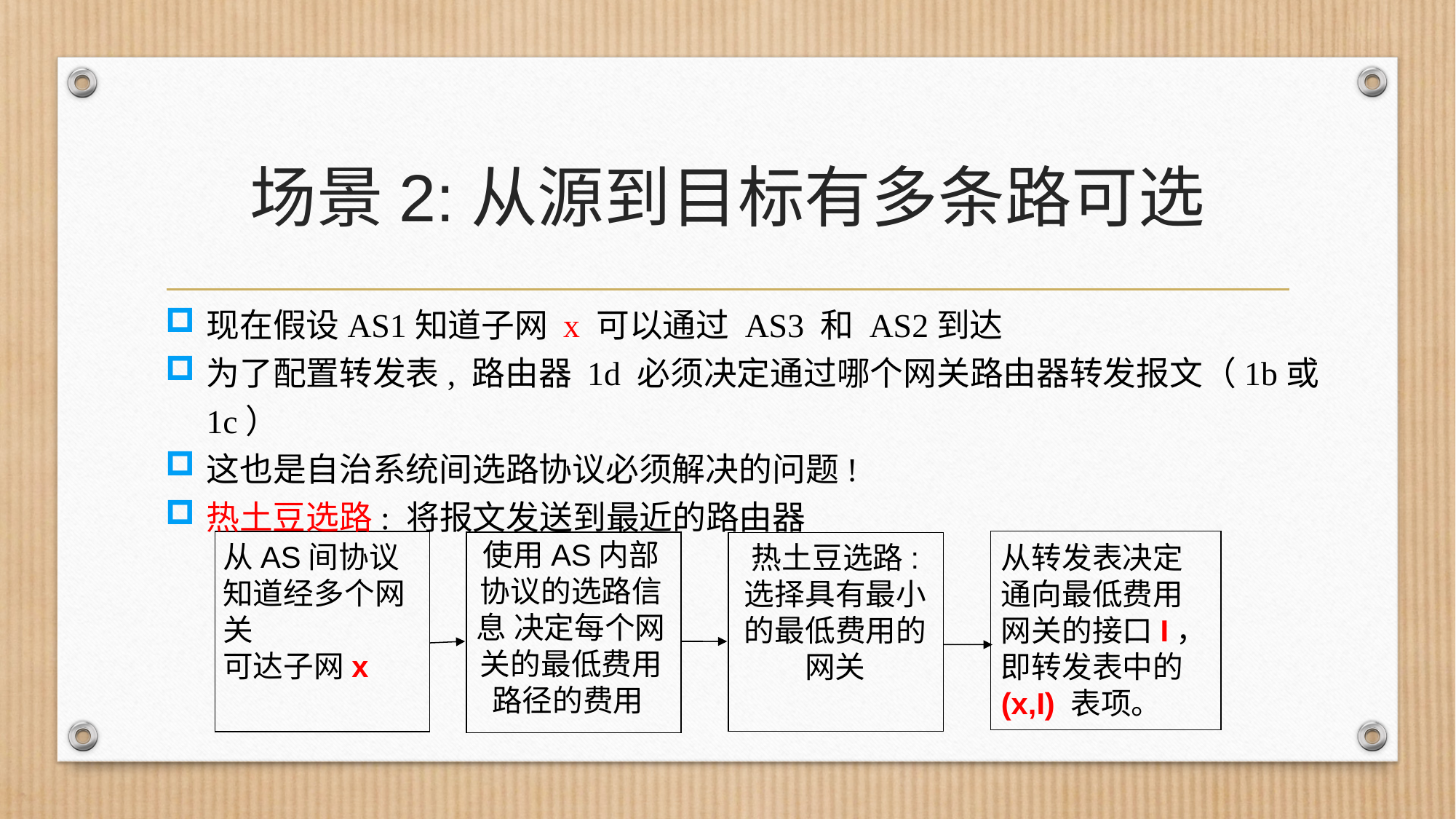

# 场景2:从源到目标有多条路可选
现在假设AS1知道子网 x 可以通过 AS3 和 AS2到达
为了配置转发表, 路由器 1d 必须决定通过哪个网关路由器转发报文（1b或1c）
这也是自治系统间选路协议必须解决的问题!
热土豆选路: 将报文发送到最近的路由器
使用AS内部协议的选路信息 决定每个网关的最低费用路径的费用

从AS间协议知道经多个网关
可达子网x

热土豆选路:
选择具有最小的最低费用的网关
从转发表决定通向最低费用网关的接口I，即转发表中的 (x,I) 表项。